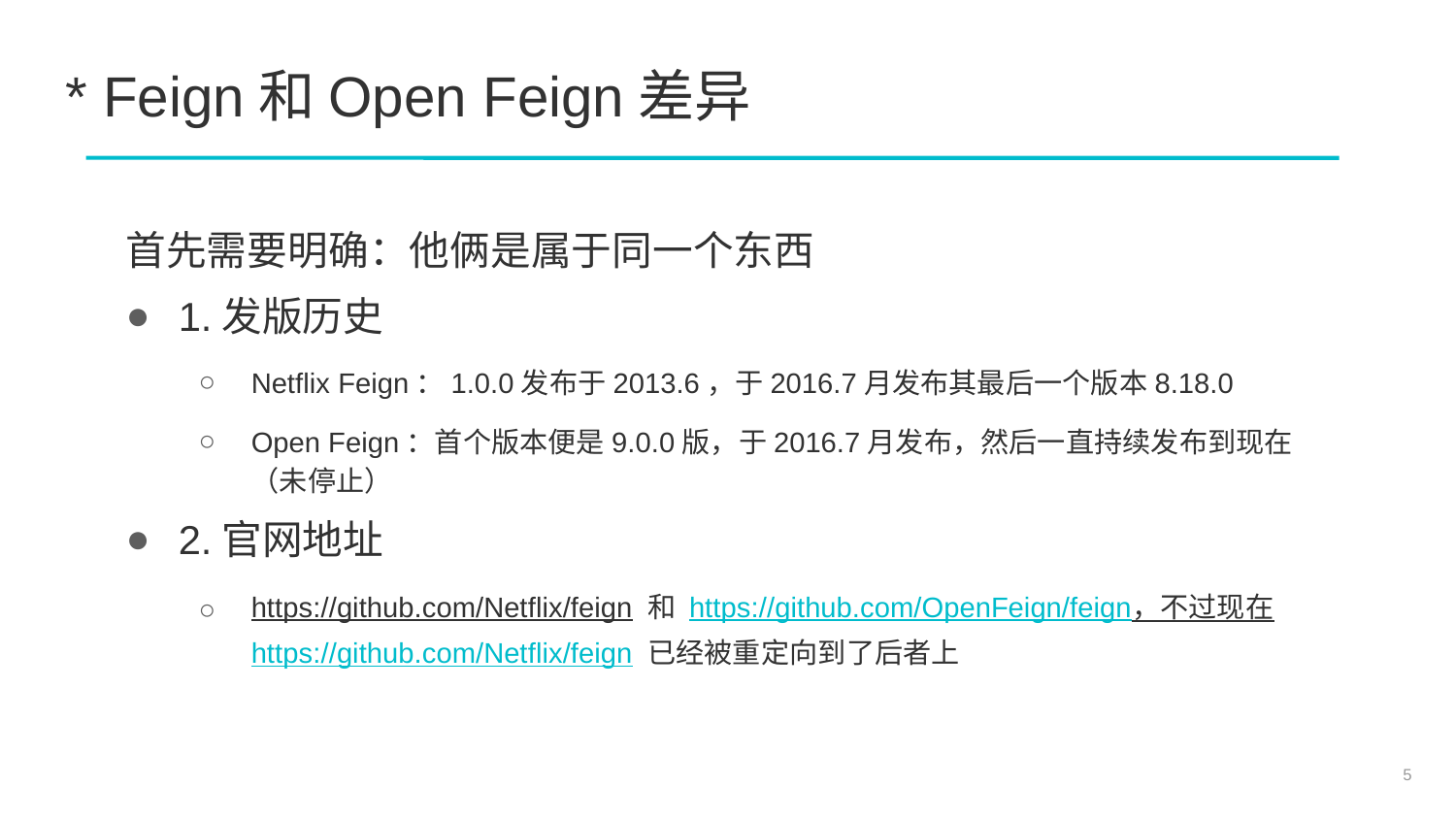

# * Feign和Open Feign差异

首先需要明确：他俩是属于同一个东西
1.发版历史
Netflix Feign：1.0.0发布于2013.6，于2016.7月发布其最后一个版本8.18.0
Open Feign：首个版本便是9.0.0版，于2016.7月发布，然后一直持续发布到现在（未停止）
2.官网地址
https://github.com/Netflix/feign 和 https://github.com/OpenFeign/feign，不过现在 https://github.com/Netflix/feign 已经被重定向到了后者上

5